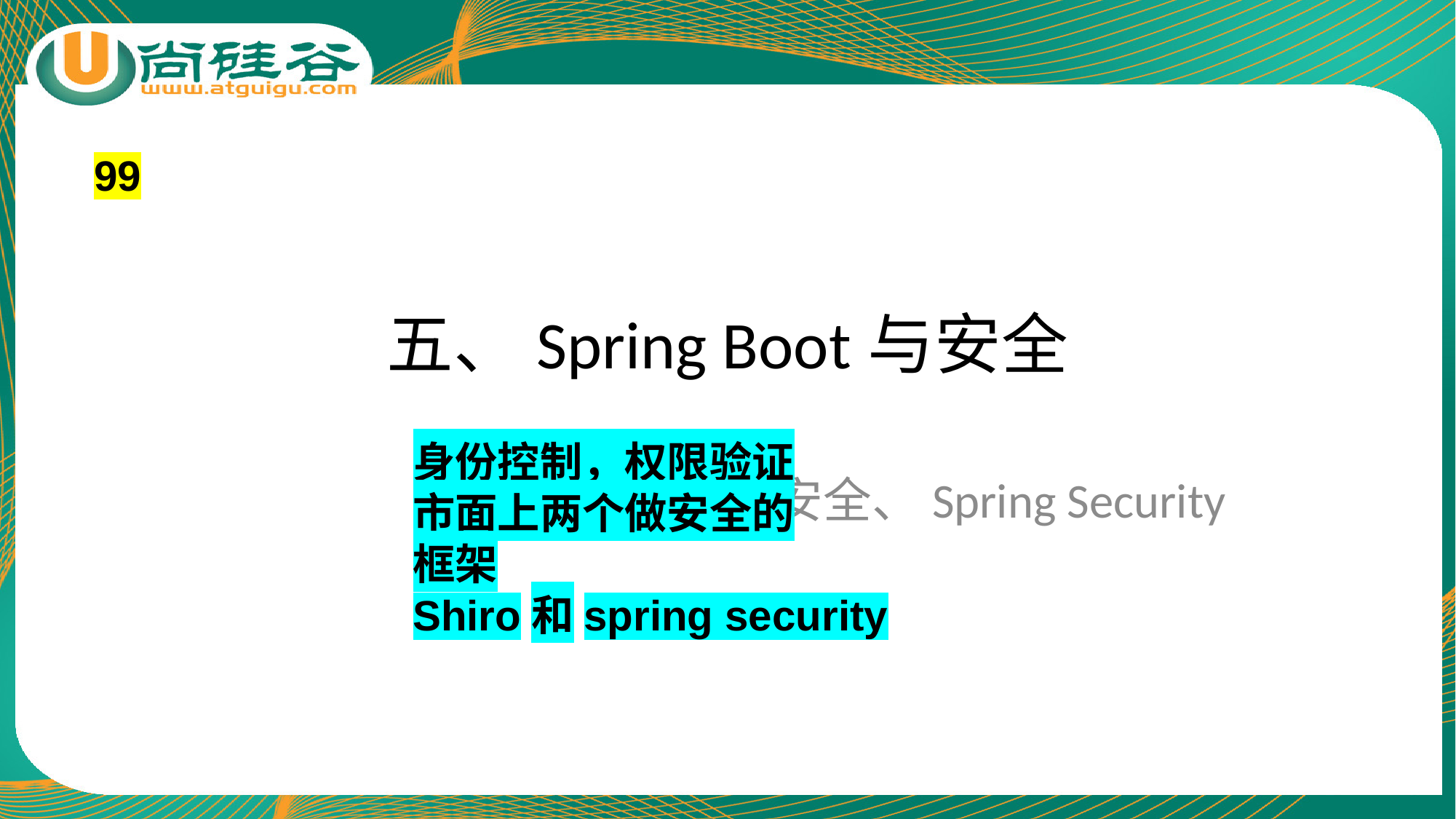

99
# 五、Spring Boot与安全
身份控制，权限验证
市面上两个做安全的
框架
Shiro和spring security
安全、Spring Security